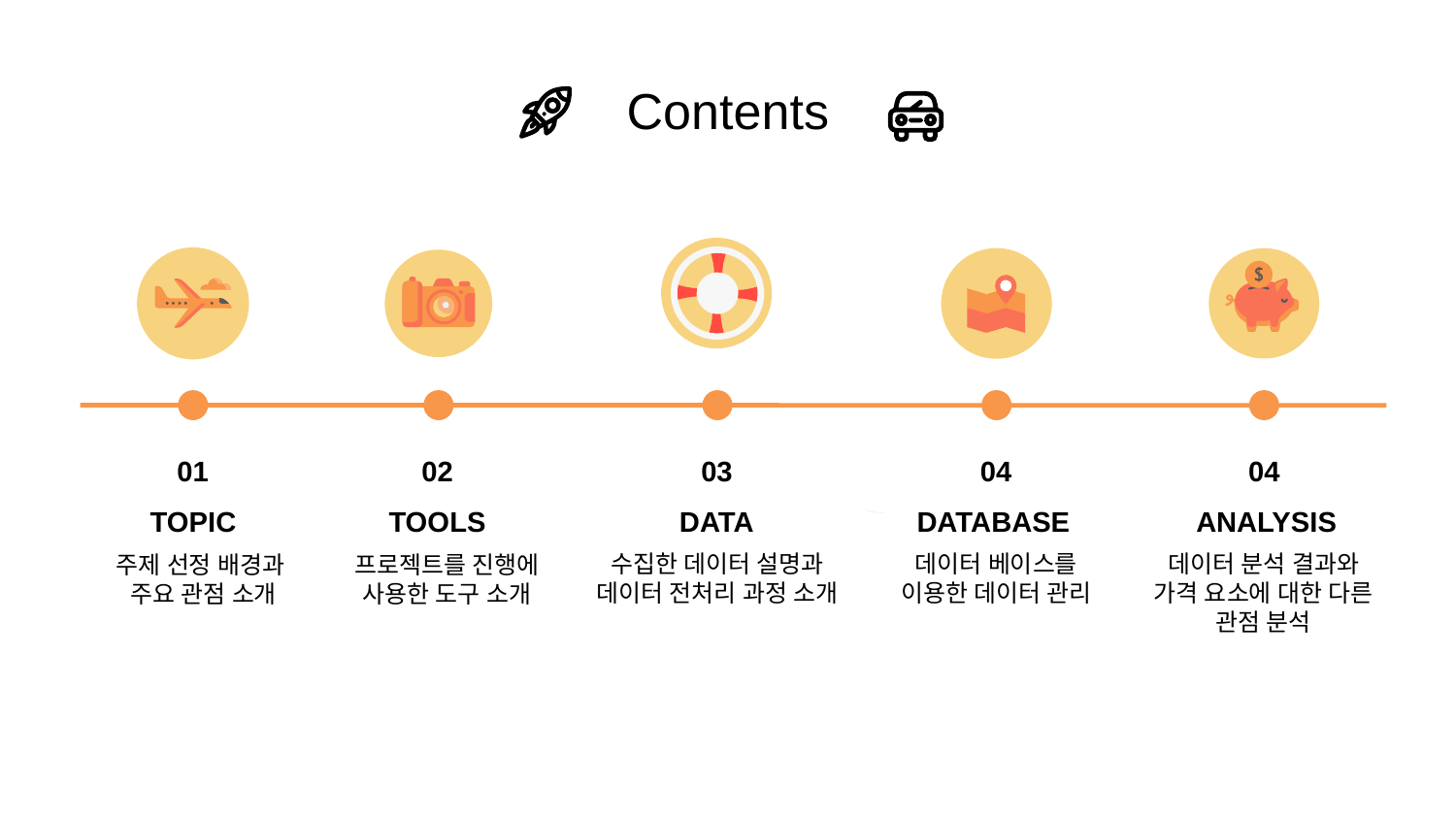

# Contents

01
02
03
04
04
TOPIC
TOOLS
DATA
DATABASE
ANALYSIS

수집한 데이터 설명과
데이터 전처리 과정 소개
데이터 베이스를
이용한 데이터 관리
데이터 분석 결과와
가격 요소에 대한 다른 관점 분석
주제 선정 배경과
주요 관점 소개
프로젝트를 진행에 사용한 도구 소개